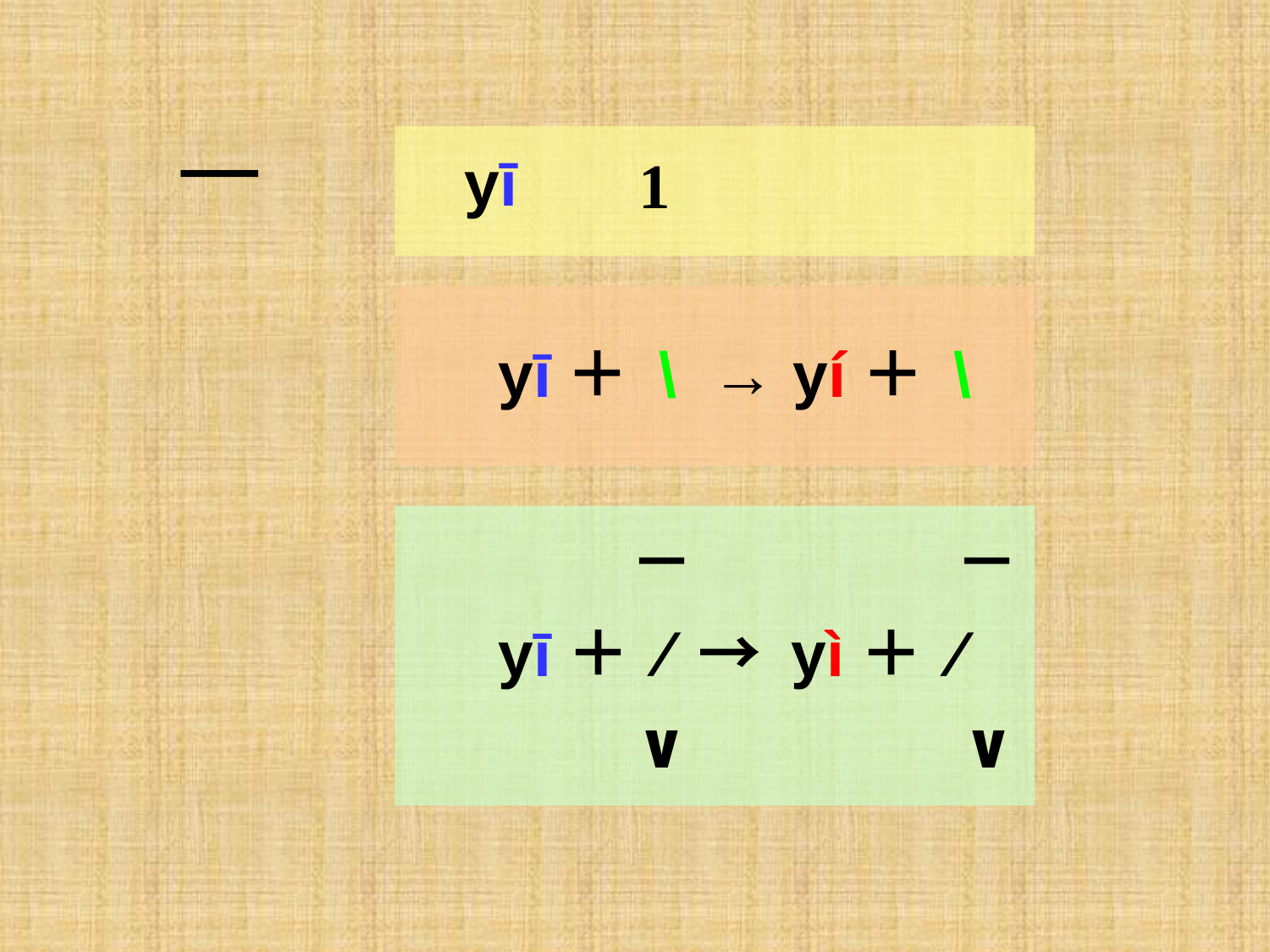

一

yī
1

yī＋ \  → yí＋ \

－
－
yī＋  ⁄  → yì＋  ⁄
∨

∨